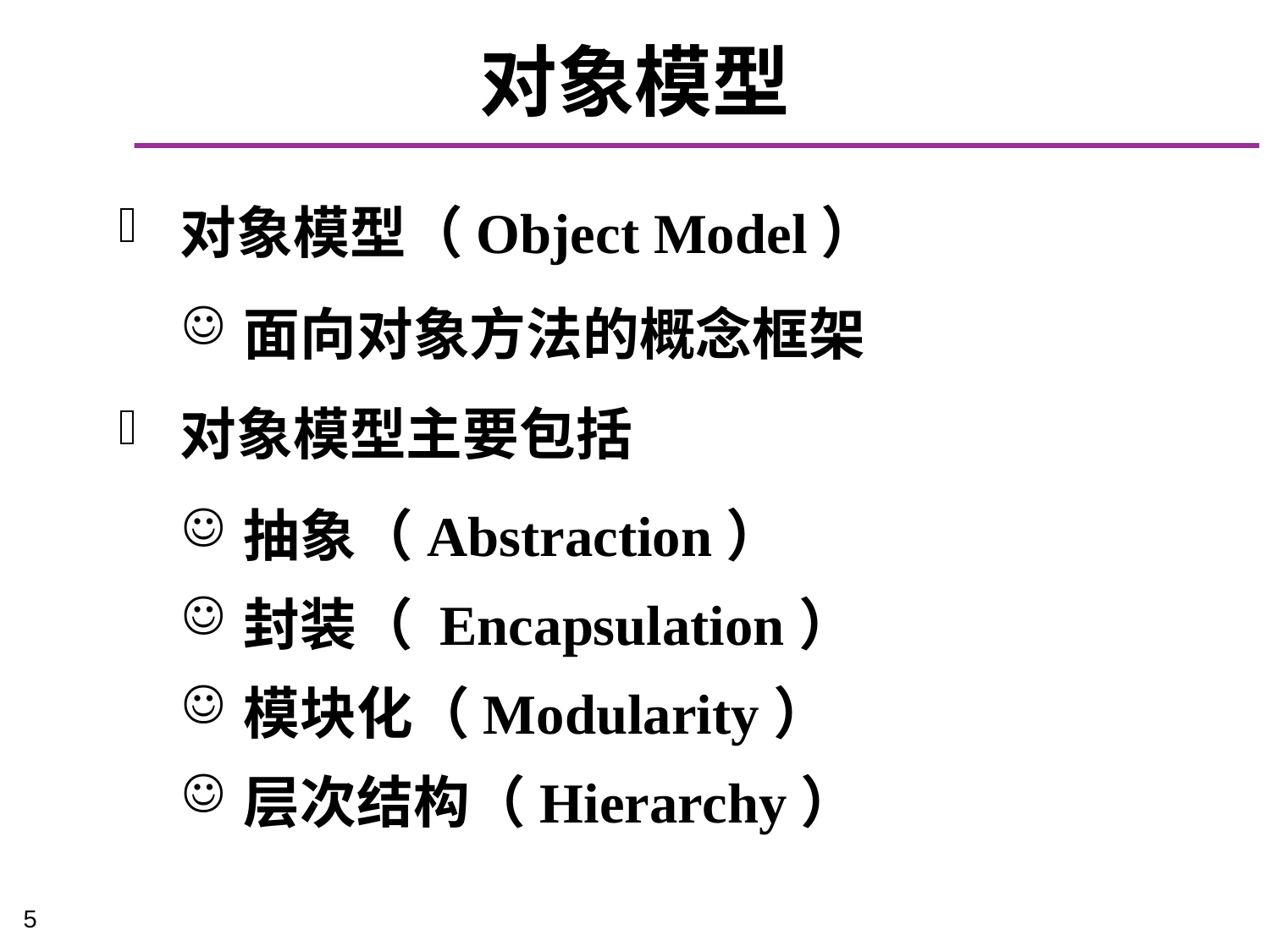

# 对象模型
对象模型（Object Model）
面向对象方法的概念框架
对象模型主要包括
抽象（Abstraction）
封装（ Encapsulation）
模块化（Modularity）
层次结构（Hierarchy）
5